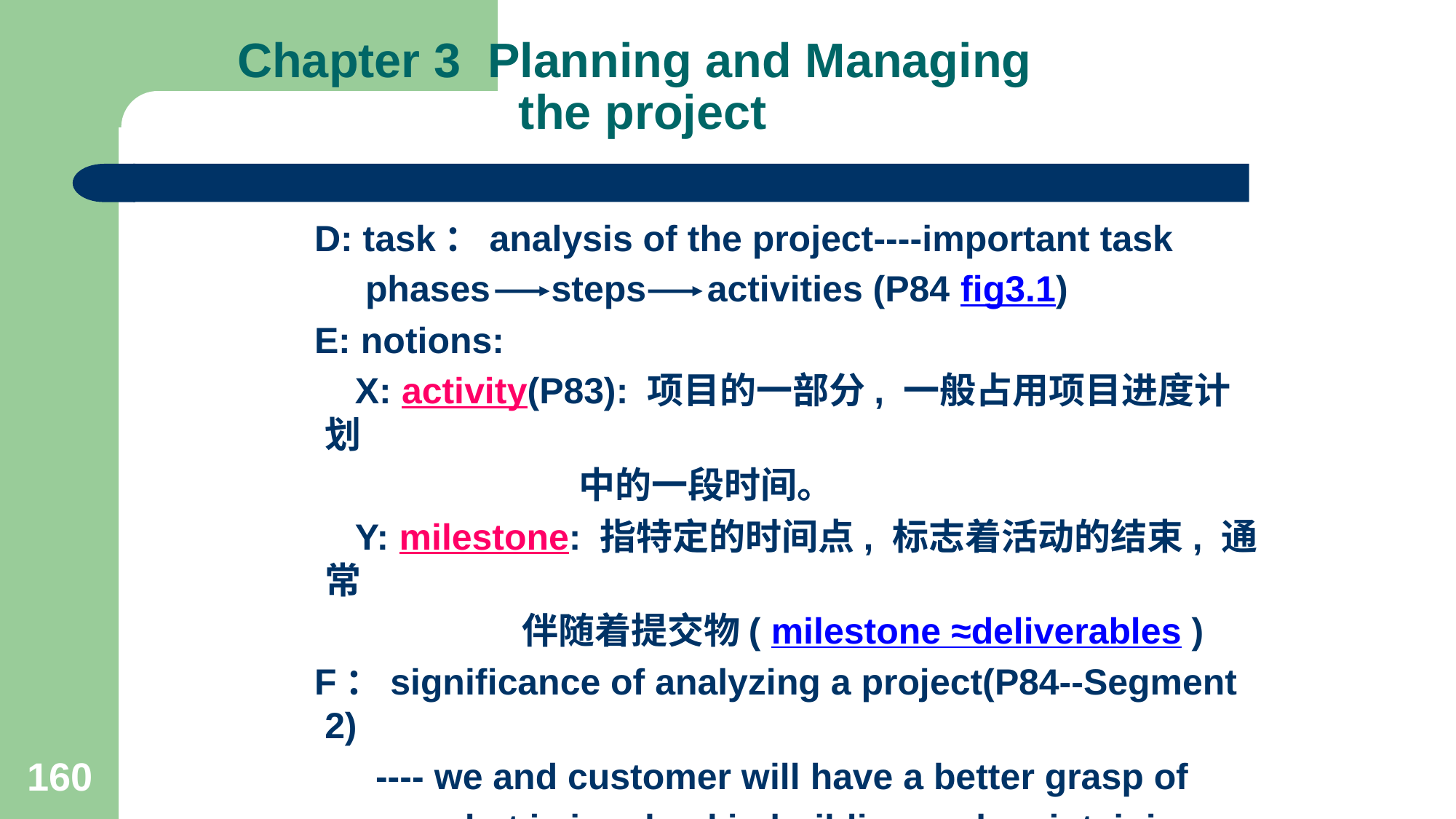

# Chapter 3  Planning and Managing the project
   D: task：analysis of the project----important task
        phases      steps      activities (P84 fig3.1)
   E: notions:
       X: activity(P83): 项目的一部分, 一般占用项目进度计划
                                   中的一段时间。
       Y: milestone: 指特定的时间点, 标志着活动的结束, 通常
                            伴随着提交物( milestone ≈deliverables )
   F：significance of analyzing a project(P84--Segment 2)
         ---- we and customer will have a better grasp of
               what is involved in building and maintaining a
               system

160